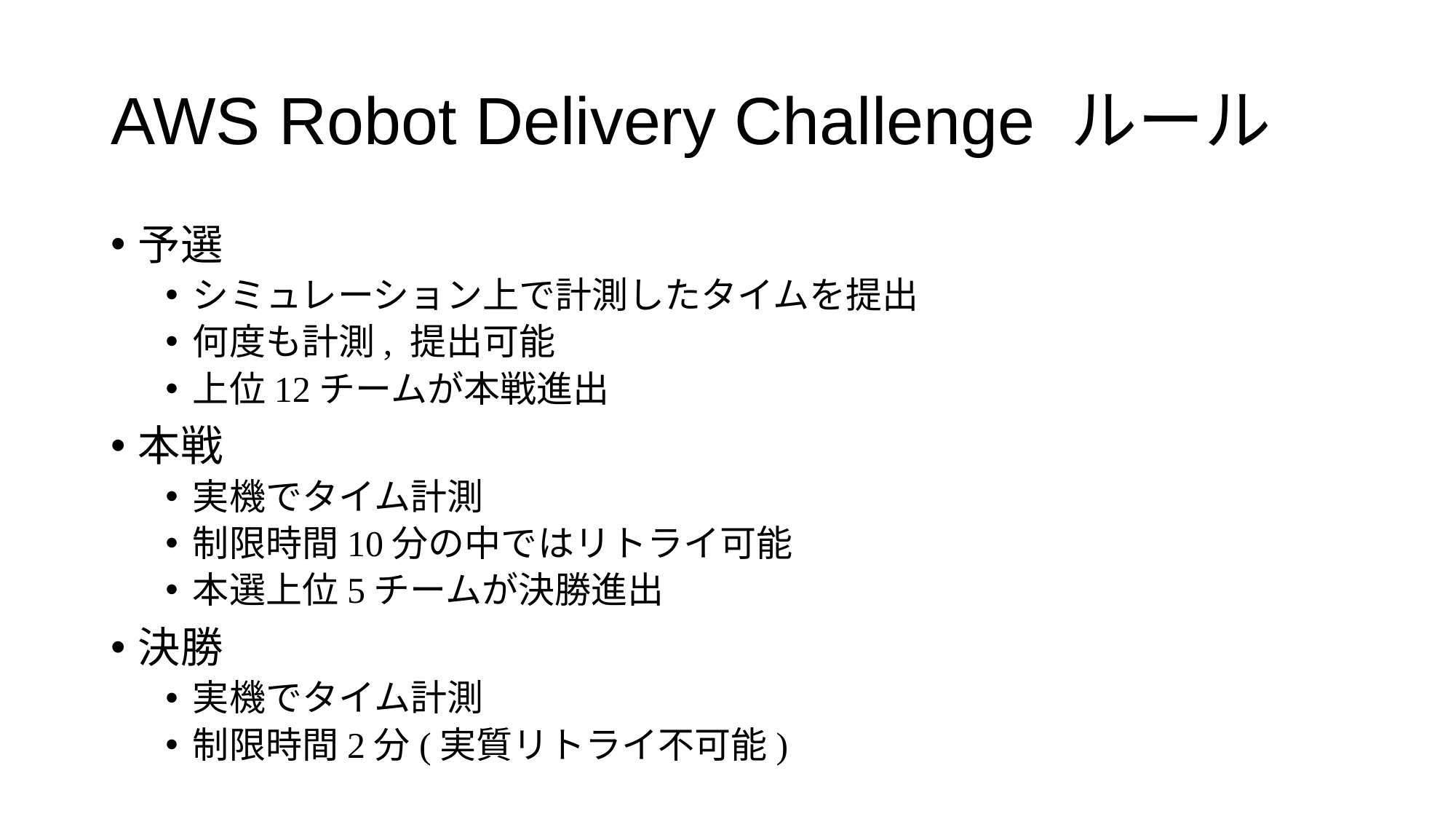

# AWS Robot Delivery Challenge ルール
予選
シミュレーション上で計測したタイムを提出
何度も計測, 提出可能
上位12チームが本戦進出
本戦
実機でタイム計測
制限時間10分の中ではリトライ可能
本選上位5チームが決勝進出
決勝
実機でタイム計測
制限時間2分(実質リトライ不可能)